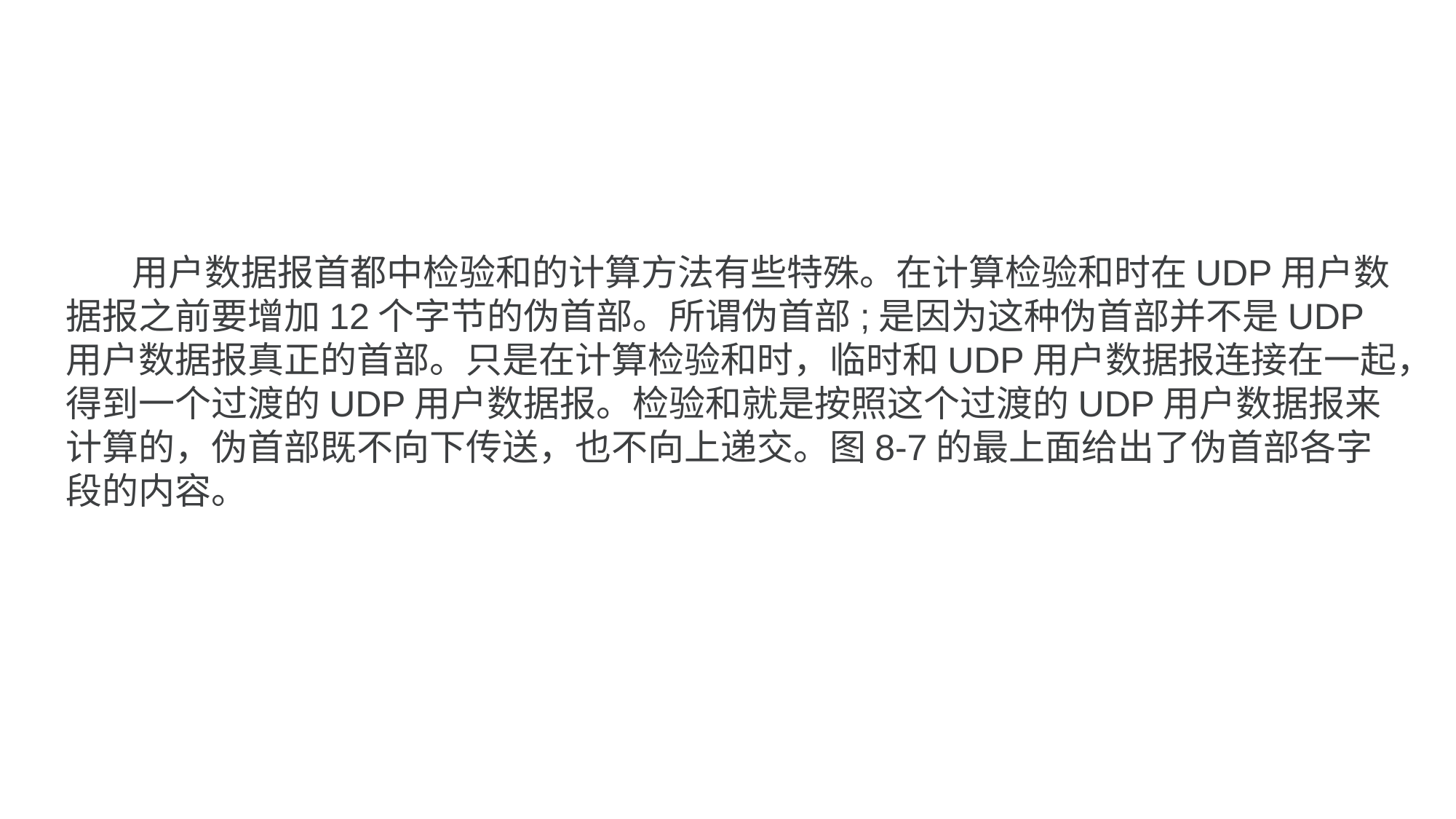

用户数据报首都中检验和的计算方法有些特殊。在计算检验和时在UDP用户数据报之前要增加12个字节的伪首部。所谓伪首部;是因为这种伪首部并不是UDP用户数据报真正的首部。只是在计算检验和时，临时和UDP用户数据报连接在一起，得到一个过渡的UDP用户数据报。检验和就是按照这个过渡的UDP用户数据报来计算的，伪首部既不向下传送，也不向上递交。图8-7的最上面给出了伪首部各字段的内容。